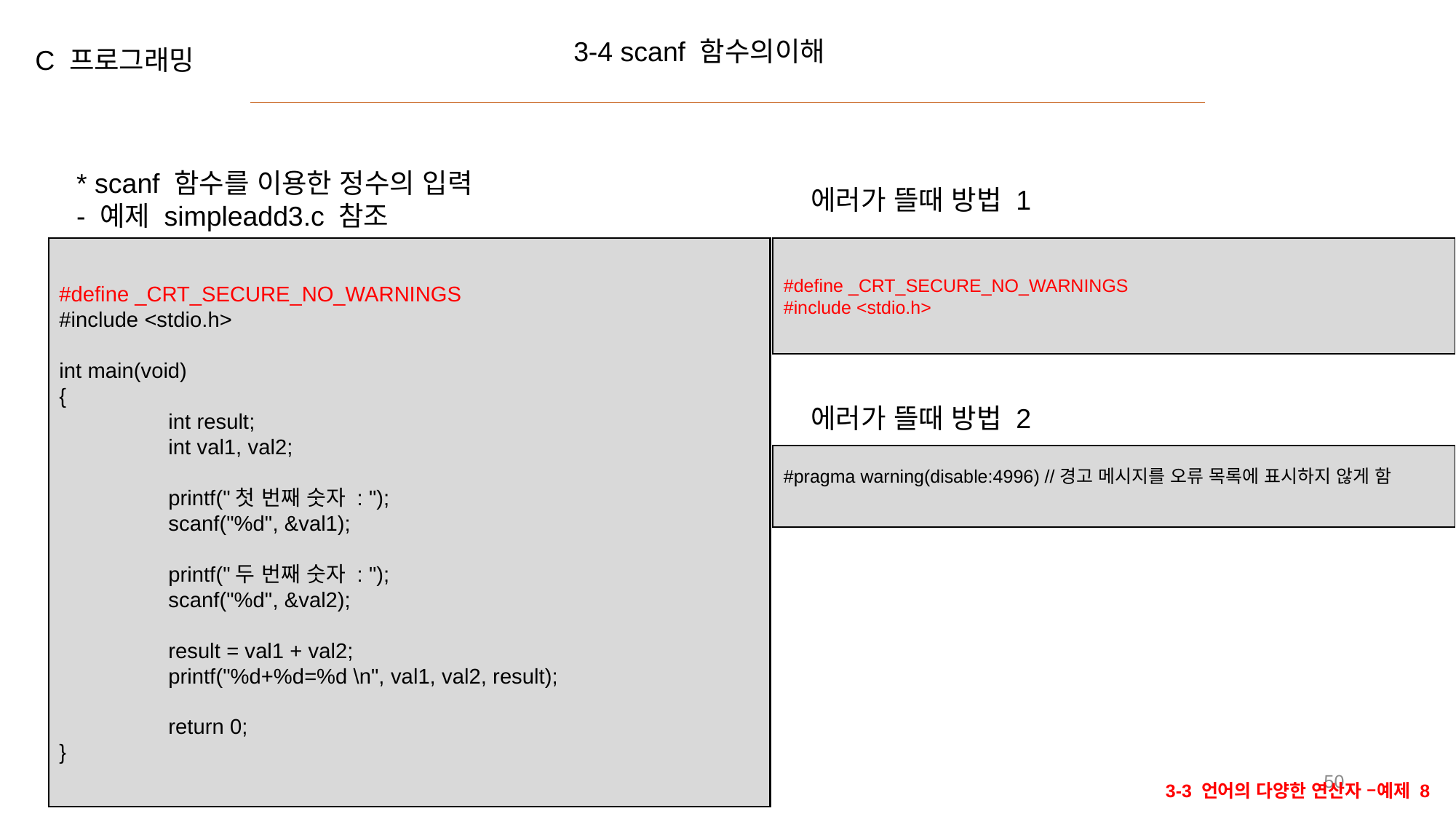

3-4 scanf 함수의이해
C 프로그래밍
* scanf 함수를 이용한 정수의 입력
- 예제 simpleadd3.c 참조
에러가 뜰때 방법 1
#define _CRT_SECURE_NO_WARNINGS
#include <stdio.h>

int main(void)
{
	int result;
	int val1, val2;

	printf("첫 번째 숫자 : ");
	scanf("%d", &val1);

	printf("두 번째 숫자 : ");
	scanf("%d", &val2);

	result = val1 + val2;
	printf("%d+%d=%d \n", val1, val2, result);

	return 0;
}
#define _CRT_SECURE_NO_WARNINGS
#include <stdio.h>
에러가 뜰때 방법 2
#pragma warning(disable:4996) //경고 메시지를 오류 목록에 표시하지 않게 함

50
3-3 언어의 다양한 연산자 –예제 8